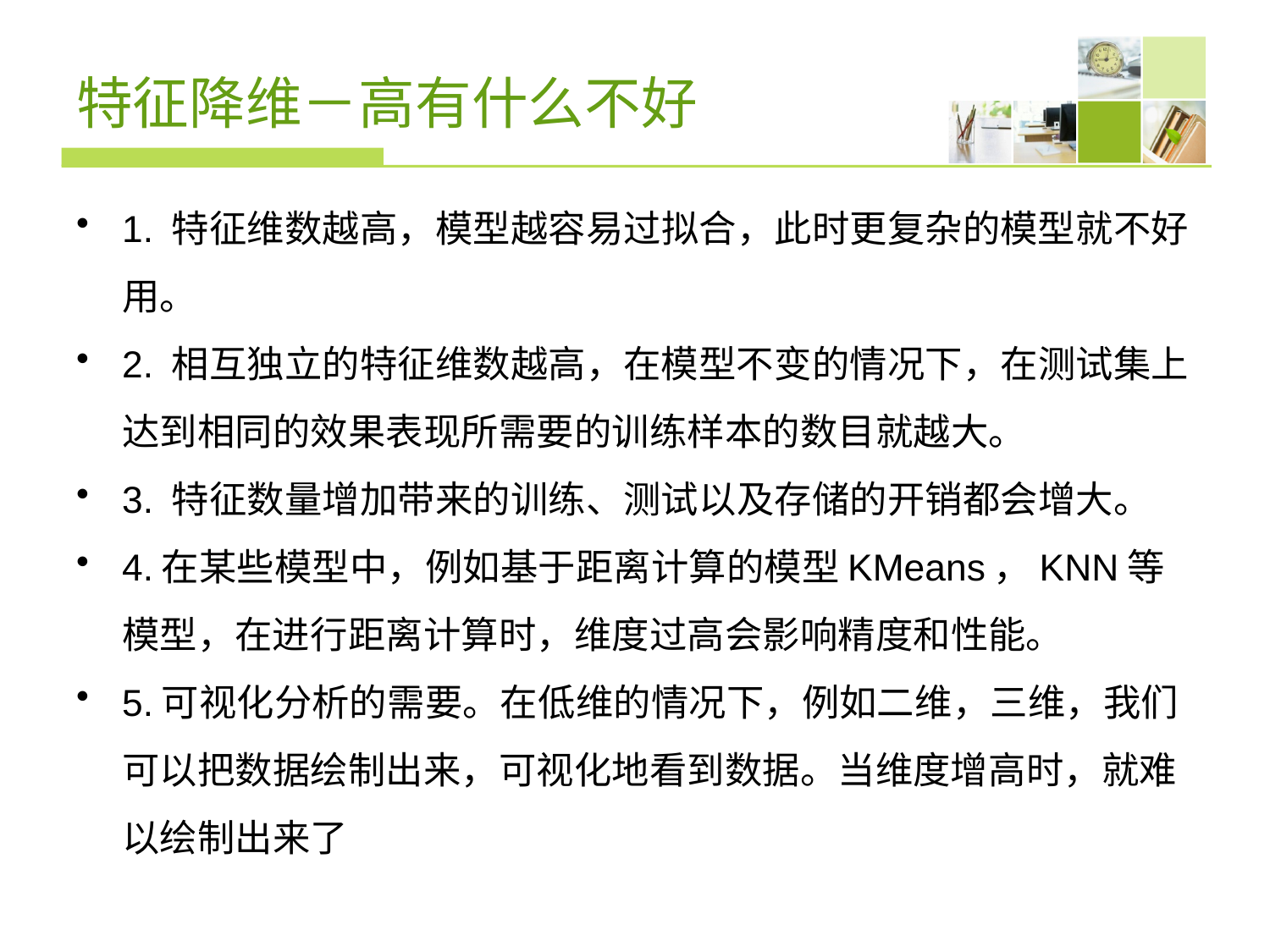

# 特征降维－高有什么不好
1. 特征维数越高，模型越容易过拟合，此时更复杂的模型就不好用。
2. 相互独立的特征维数越高，在模型不变的情况下，在测试集上达到相同的效果表现所需要的训练样本的数目就越大。
3. 特征数量增加带来的训练、测试以及存储的开销都会增大。
4.在某些模型中，例如基于距离计算的模型KMeans，KNN等模型，在进行距离计算时，维度过高会影响精度和性能。
5.可视化分析的需要。在低维的情况下，例如二维，三维，我们可以把数据绘制出来，可视化地看到数据。当维度增高时，就难以绘制出来了